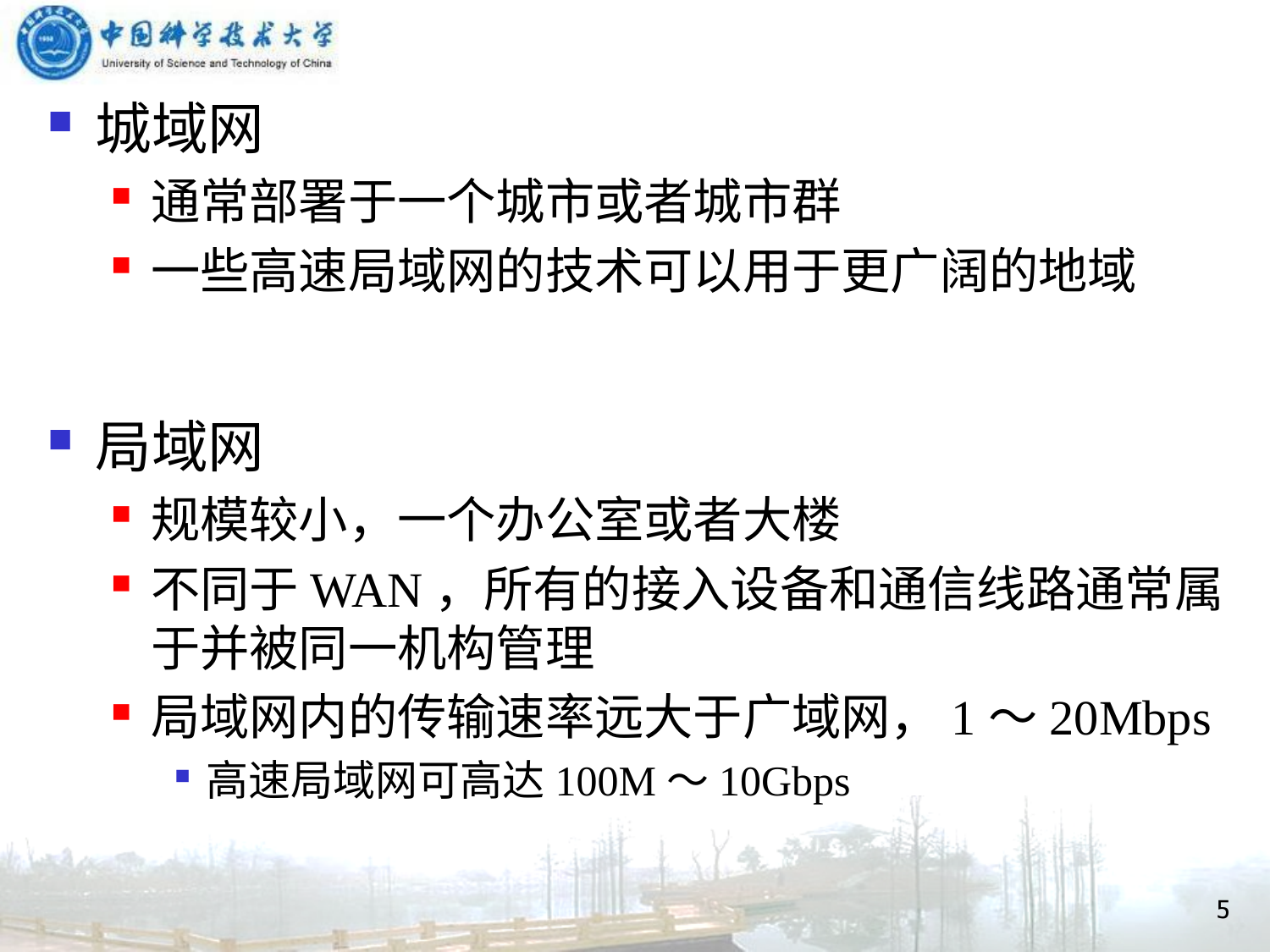

城域网
通常部署于一个城市或者城市群
一些高速局域网的技术可以用于更广阔的地域

局域网
规模较小，一个办公室或者大楼
不同于WAN，所有的接入设备和通信线路通常属于并被同一机构管理
局域网内的传输速率远大于广域网，1～20Mbps
高速局域网可高达100M～10Gbps
5